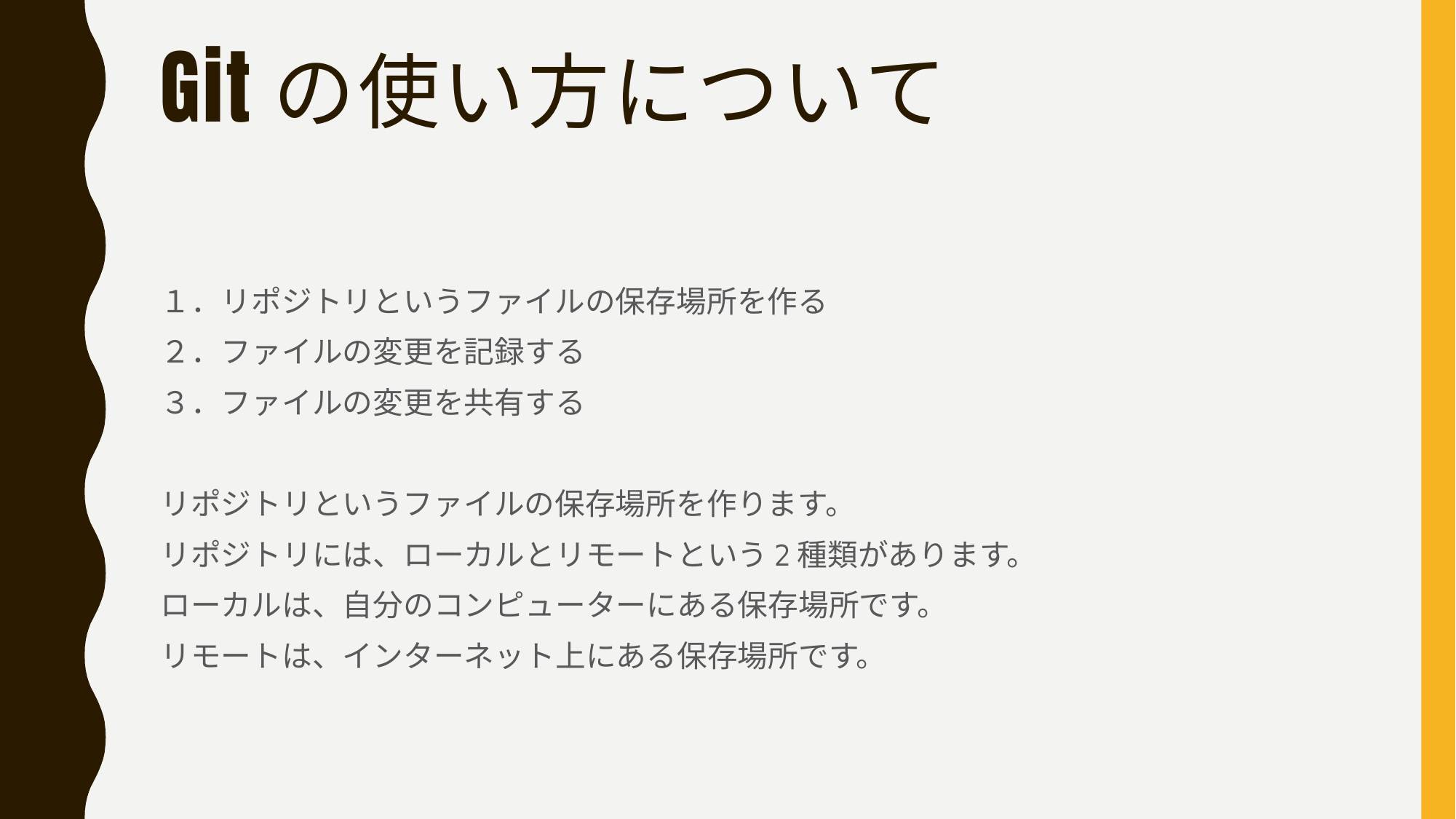

# Gitの使い方について
１．リポジトリというファイルの保存場所を作る
２．ファイルの変更を記録する
３．ファイルの変更を共有する

リポジトリというファイルの保存場所を作ります。
リポジトリには、ローカルとリモートという2種類があります。
ローカルは、自分のコンピューターにある保存場所です。
リモートは、インターネット上にある保存場所です。